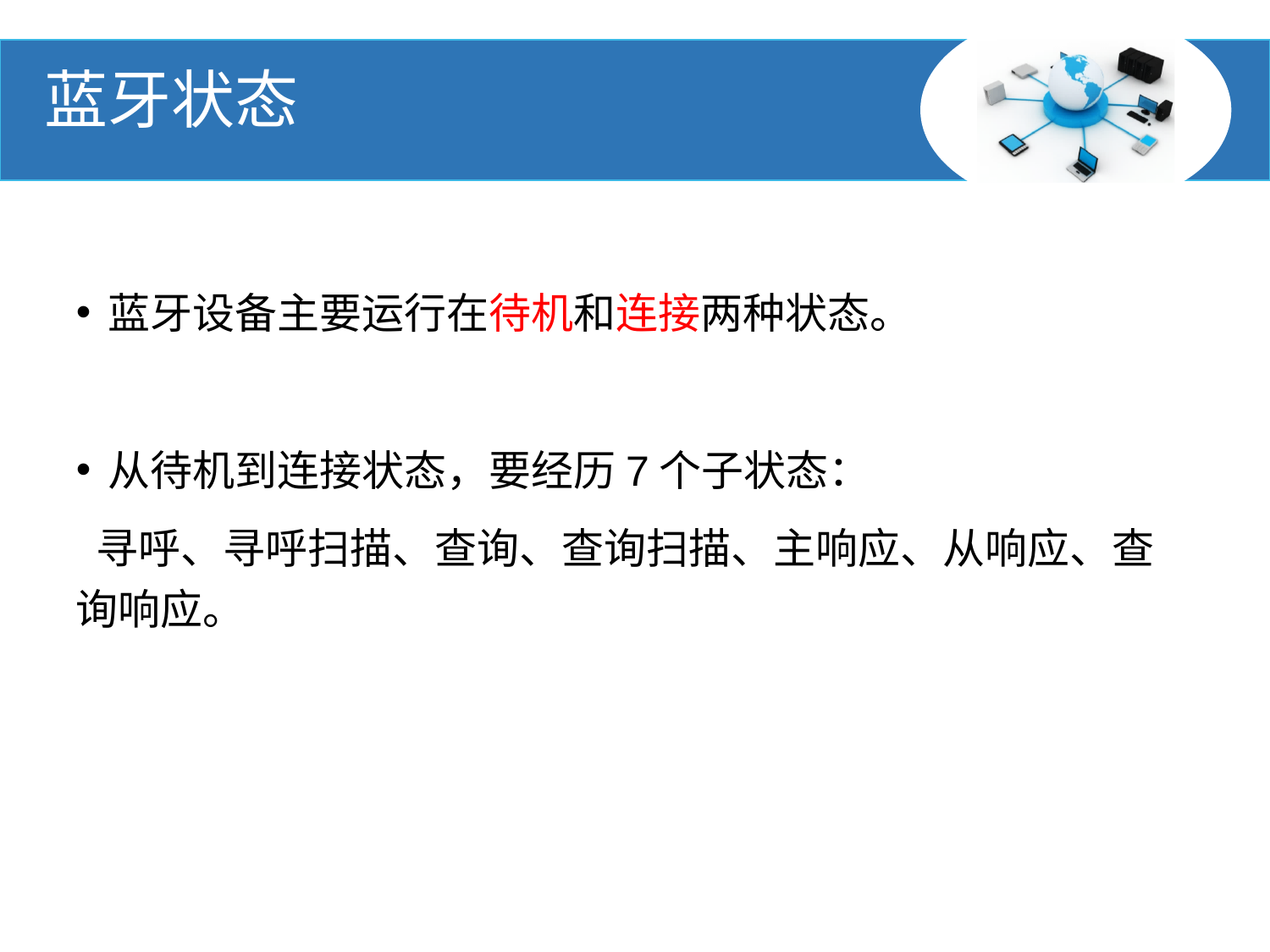

蓝牙状态

蓝牙设备主要运行在待机和连接两种状态。

从待机到连接状态，要经历7个子状态：
 寻呼、寻呼扫描、查询、查询扫描、主响应、从响应、查询响应。